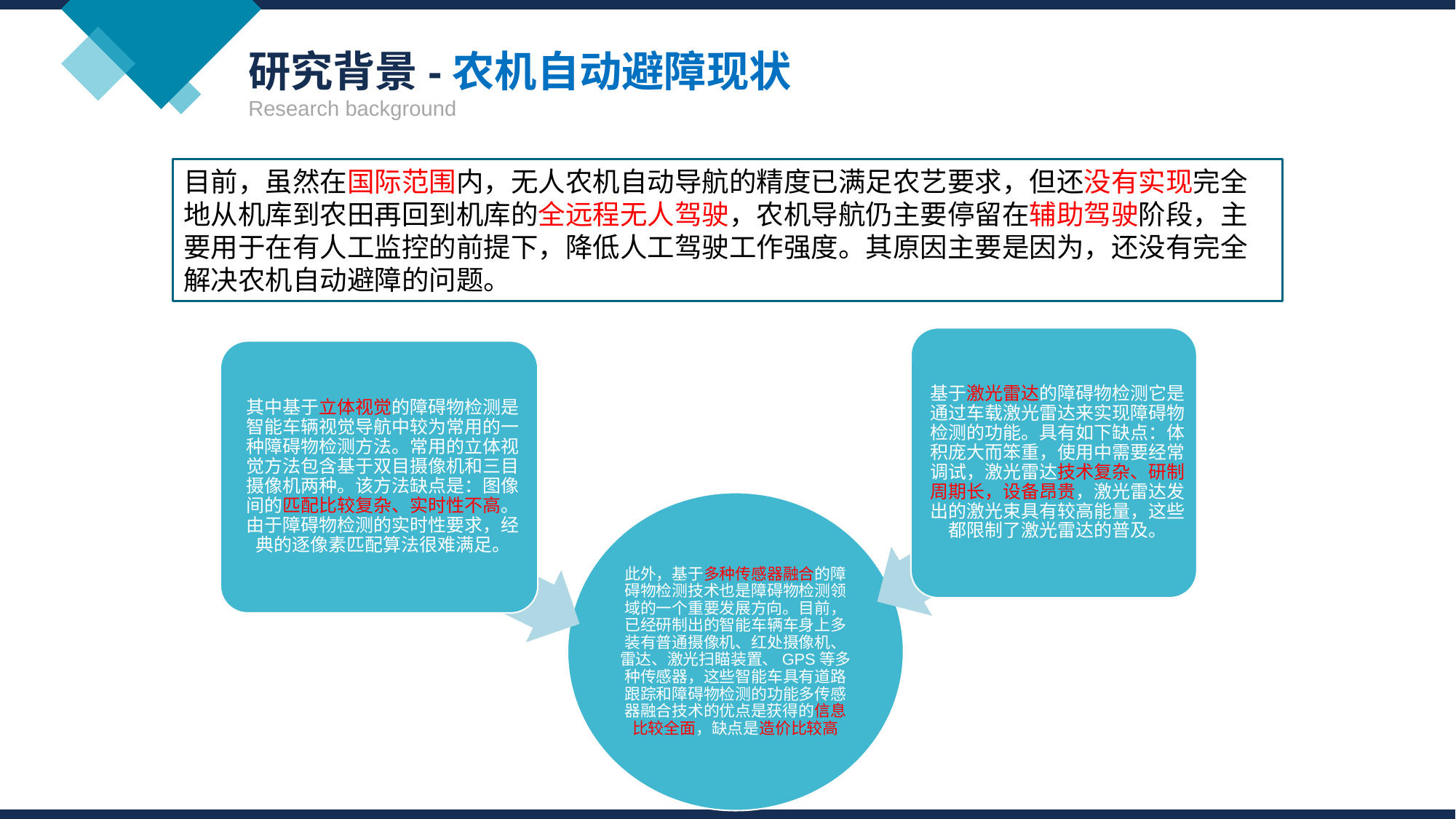

研究背景-农机自动避障现状
Research background
目前，虽然在国际范围内，无人农机自动导航的精度已满足农艺要求，但还没有实现完全地从机库到农田再回到机库的全远程无人驾驶，农机导航仍主要停留在辅助驾驶阶段，主要用于在有人工监控的前提下，降低人工驾驶工作强度。其原因主要是因为，还没有完全解决农机自动避障的问题。
此外，基于多种传感器融合的障碍物检测技术也是障碍物检测领域的一个重要发展方向。目前，已经研制出的智能车辆车身上多装有普通摄像机、红处摄像机、雷达、激光扫瞄装置、GPS等多种传感器，这些智能车具有道路跟踪和障碍物检测的功能多传感器融合技术的优点是获得的信息比较全面，缺点是造价比较高
其中基于立体视觉的障碍物检测是智能车辆视觉导航中较为常用的一种障碍物检测方法。常用的立体视觉方法包含基于双目摄像机和三目摄像机两种。该方法缺点是：图像间的匹配比较复杂、实时性不高。由于障碍物检测的实时性要求，经典的逐像素匹配算法很难满足。
基于激光雷达的障碍物检测它是通过车载激光雷达来实现障碍物检测的功能。具有如下缺点：体积庞大而笨重，使用中需要经常调试，激光雷达技术复杂、研制周期长，设备昂贵，激光雷达发出的激光束具有较高能量，这些都限制了激光雷达的普及。